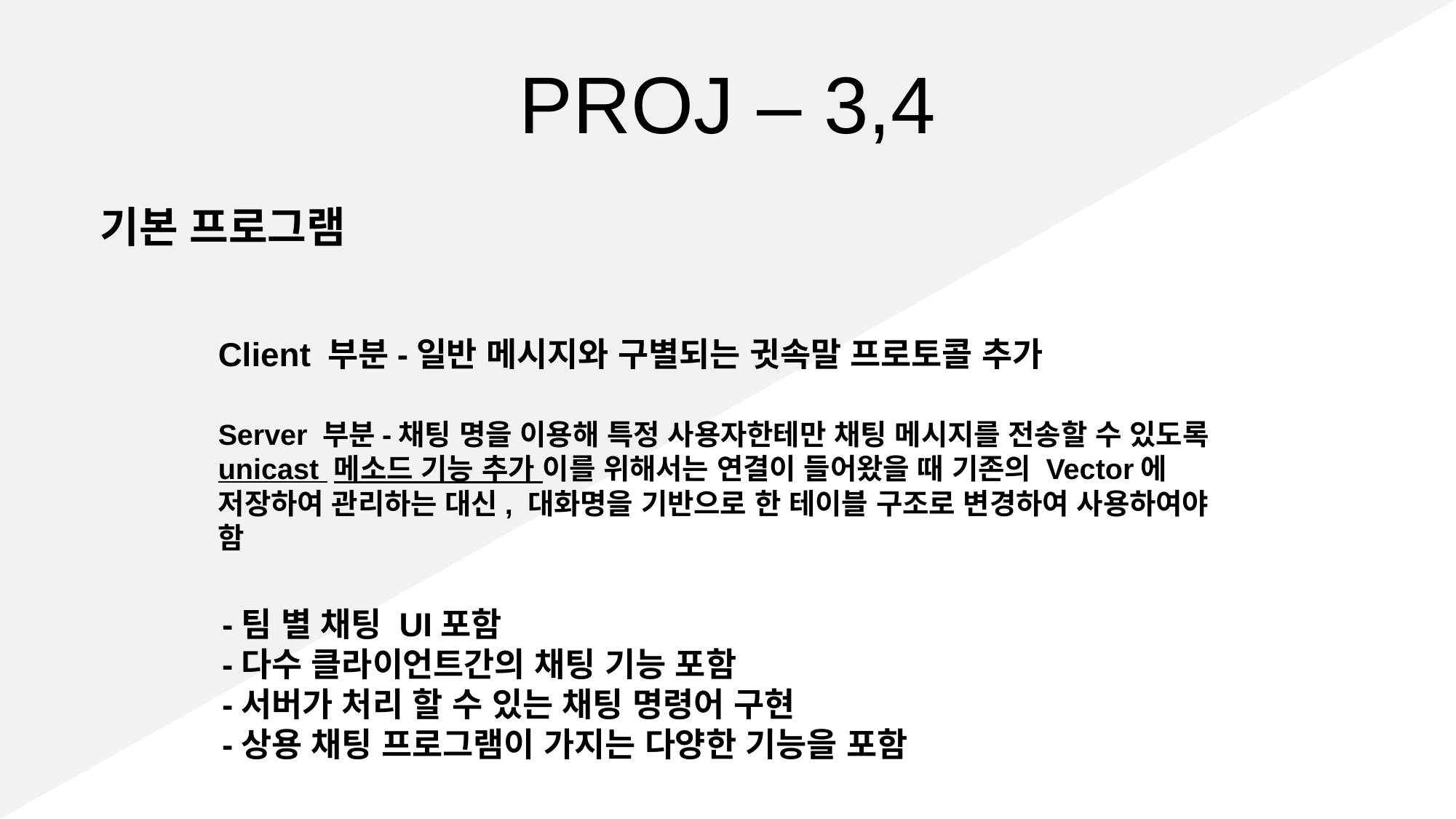

# PROJ – 3,4
기본 프로그램
Client 부분-일반 메시지와 구별되는 귓속말 프로토콜 추가
Server 부분-채팅 명을 이용해 특정 사용자한테만 채팅 메시지를 전송할 수 있도록 unicast 메소드 기능 추가 이를 위해서는 연결이 들어왔을 때 기존의 Vector에 저장하여 관리하는 대신, 대화명을 기반으로 한 테이블 구조로 변경하여 사용하여야 함
-팀 별 채팅 UI포함
-다수 클라이언트간의 채팅 기능 포함
-서버가 처리 할 수 있는 채팅 명령어 구현
-상용 채팅 프로그램이 가지는 다양한 기능을 포함